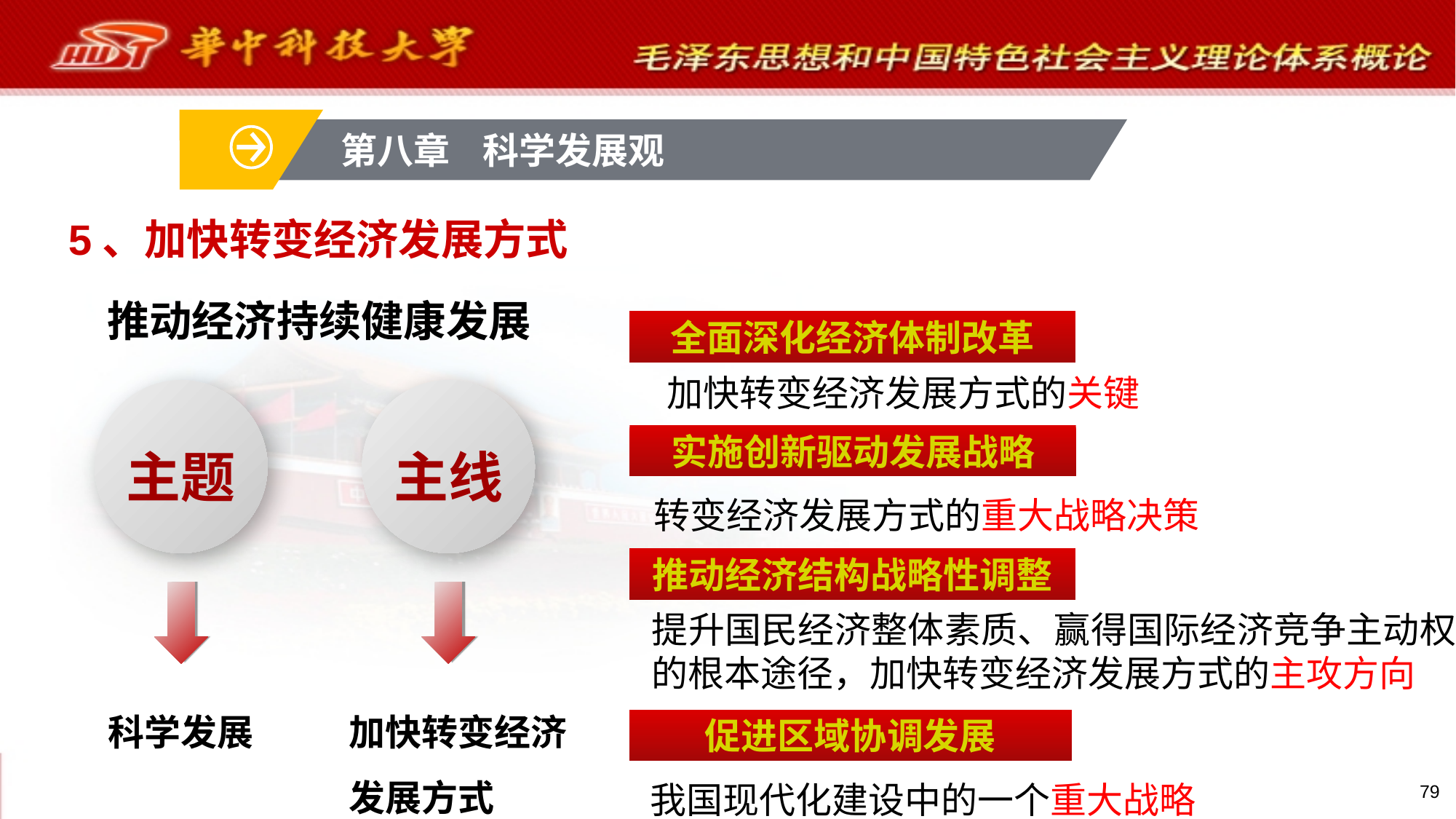

第八章    科学发展观

5、加快转变经济发展方式
推动经济持续健康发展
全面深化经济体制改革
加快转变经济发展方式的关键
实施创新驱动发展战略
转变经济发展方式的重大战略决策
推动经济结构战略性调整
提升国民经济整体素质、赢得国际经济竞争主动权的根本途径，加快转变经济发展方式的主攻方向
促进区域协调发展
我国现代化建设中的一个重大战略

主题

主线

科学发展
加快转变经济
发展方式
79